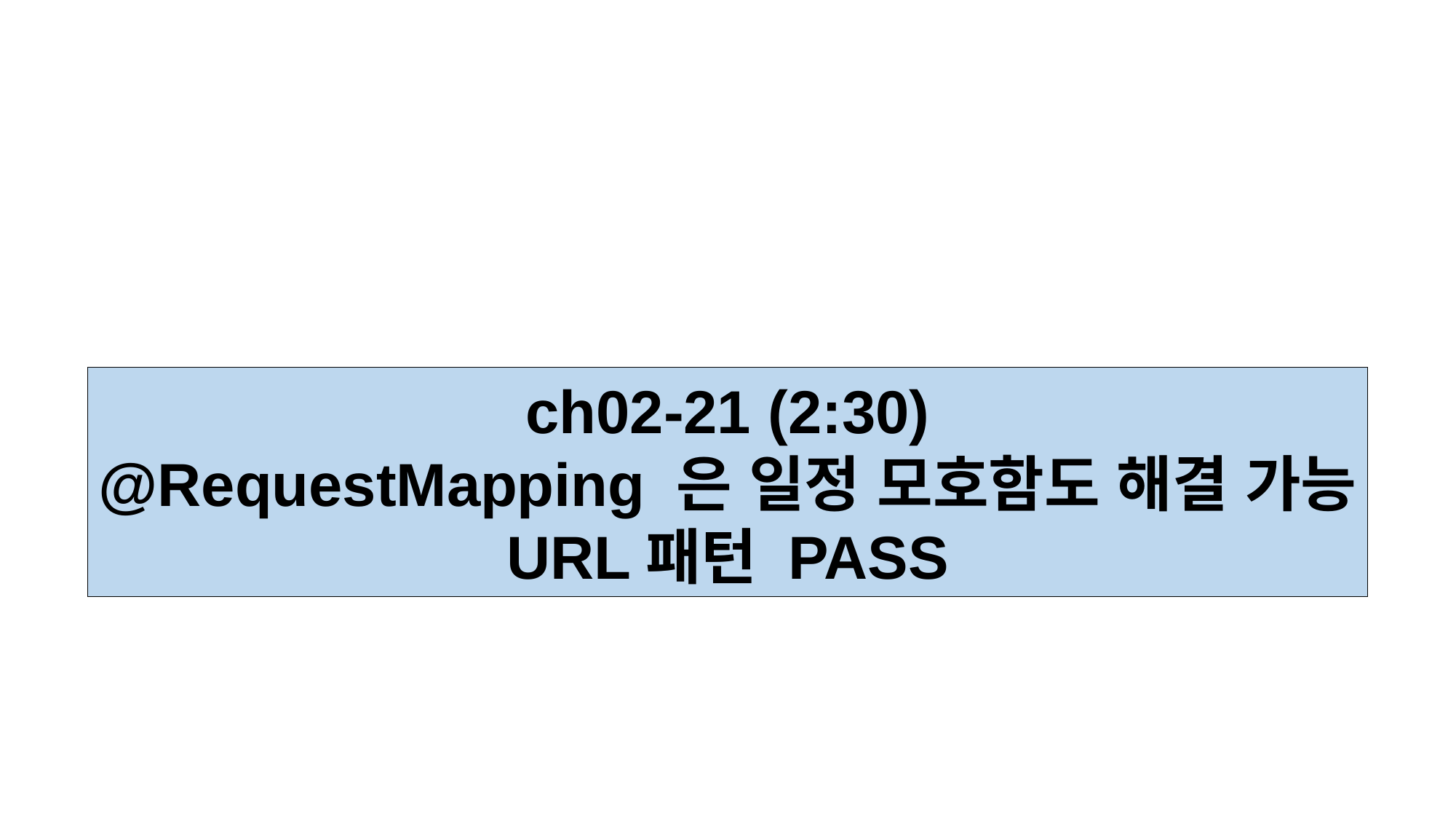

ch02-21 (2:30)
@RequestMapping 은 일정 모호함도 해결 가능
URL패턴 PASS